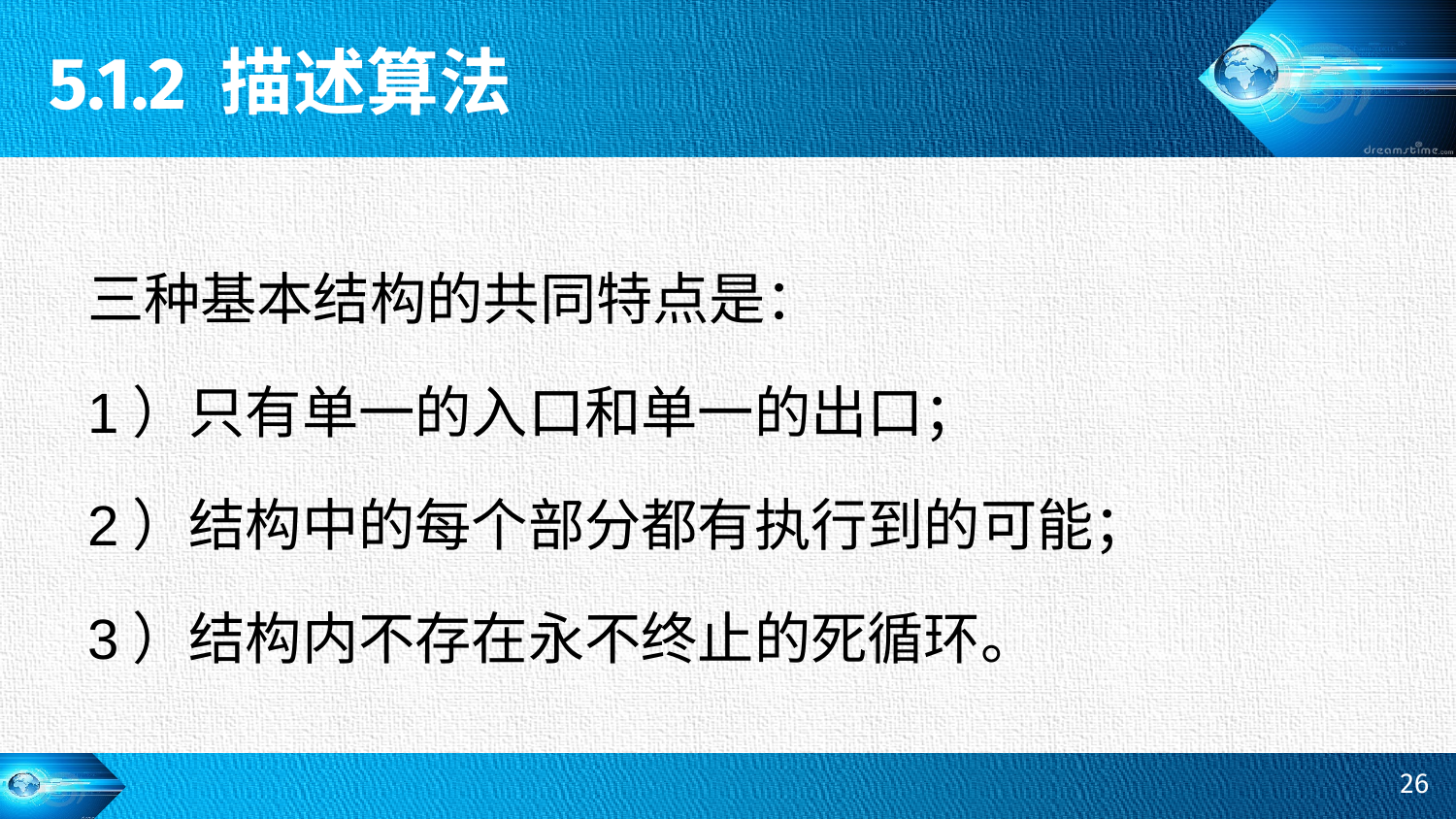

5.1.2 描述算法
三种基本结构的共同特点是：
1）只有单一的入口和单一的出口；
2）结构中的每个部分都有执行到的可能；
3）结构内不存在永不终止的死循环。
26